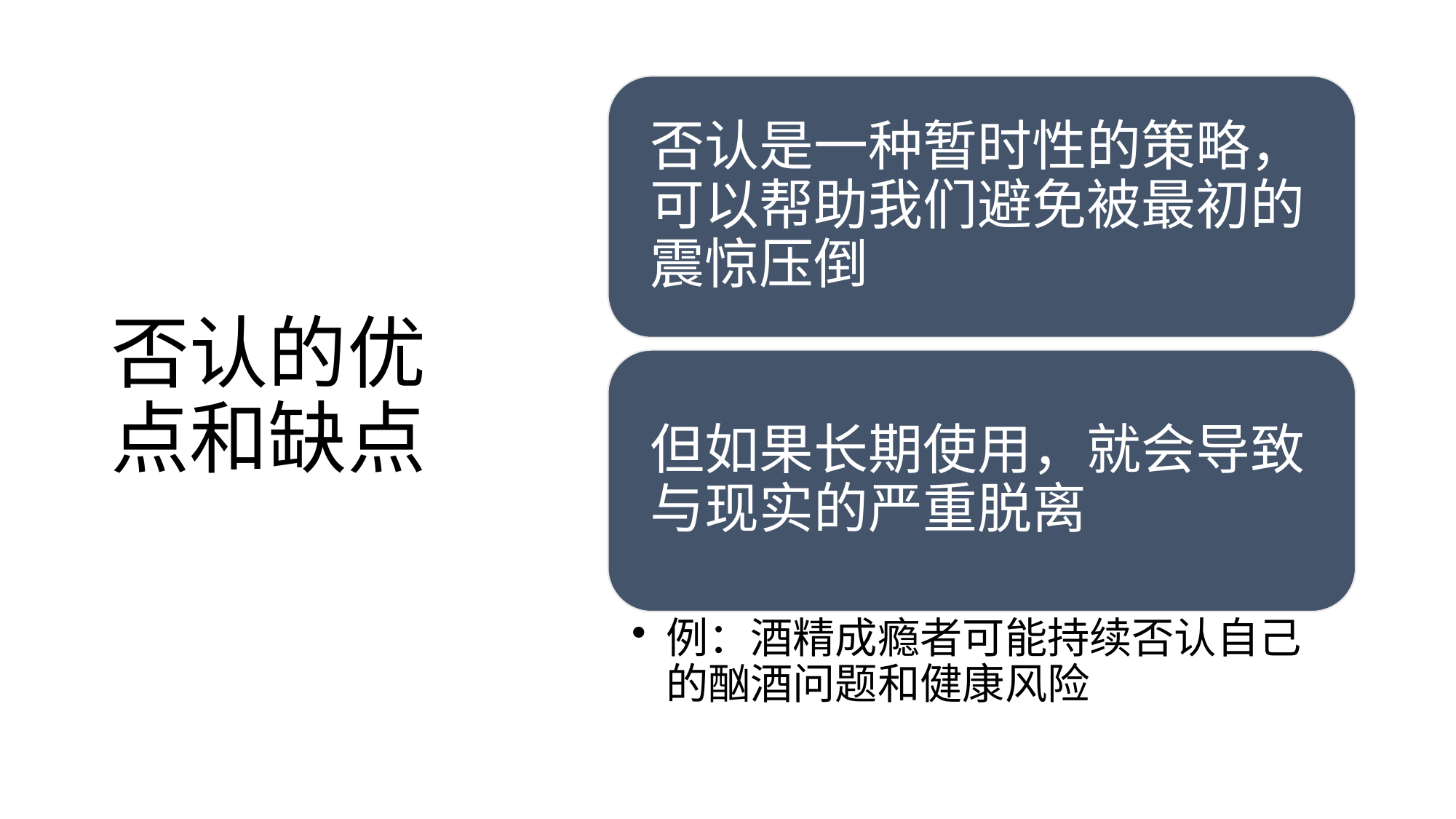

# 否认的优点和缺点
否认是一种暂时性的策略，可以帮助我们避免被最初的震惊压倒
但如果长期使用，就会导致与现实的严重脱离
例：酒精成瘾者可能持续否认自己的酗酒问题和健康风险